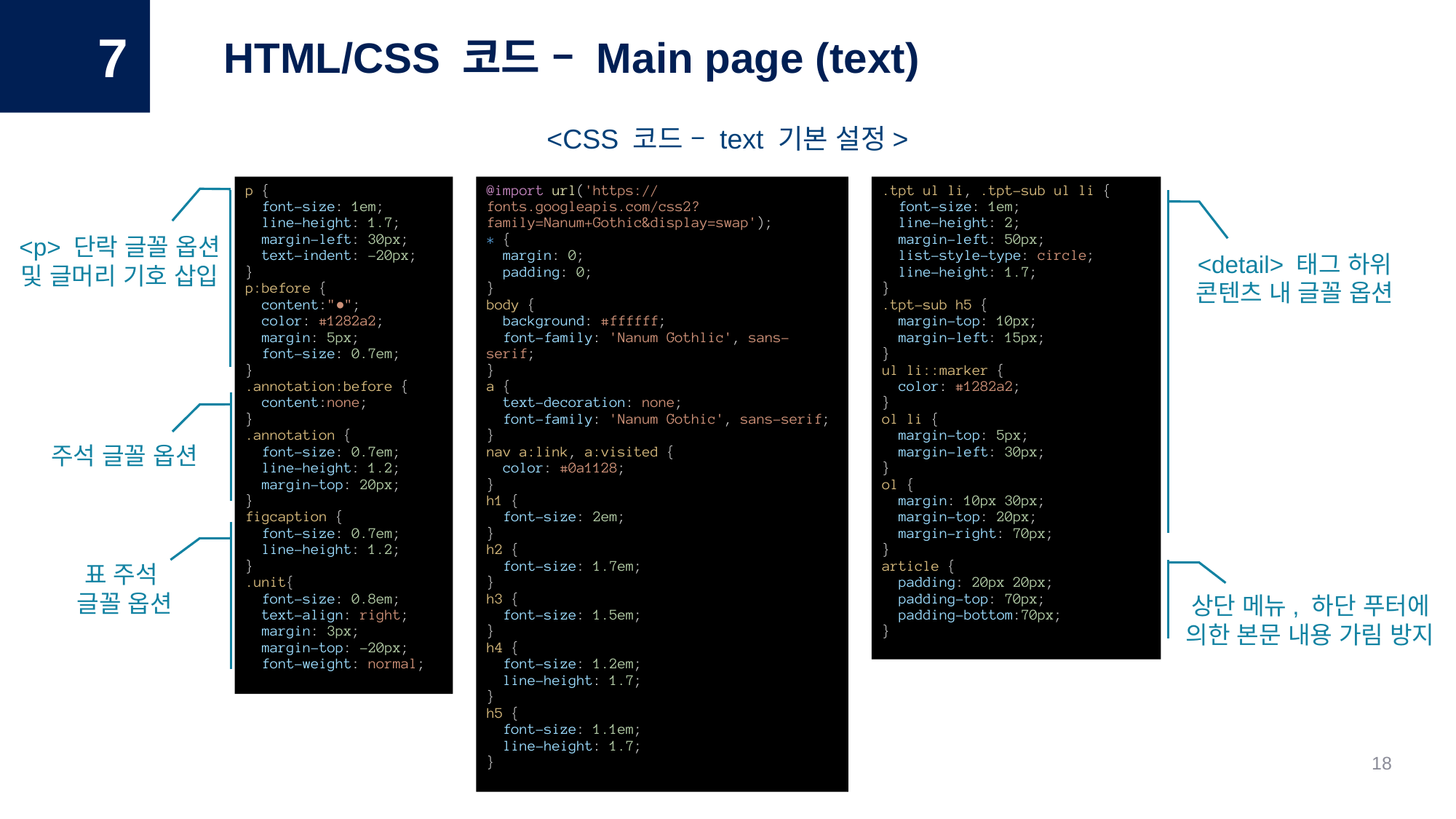

7
HTML/CSS 코드 – Main page (text)
<CSS 코드 – text 기본 설정>
p {
  font-size: 1em;
  line-height: 1.7;
  margin-left: 30px;
  text-indent: -20px;
}
p:before {
  content:"●";
  color: #1282a2;
  margin: 5px;
  font-size: 0.7em;
}
.annotation:before {
  content:none;
}
.annotation {
  font-size: 0.7em;
  line-height: 1.2;
  margin-top: 20px;
}
figcaption {
  font-size: 0.7em;
  line-height: 1.2;
}
.unit{
  font-size: 0.8em;
  text-align: right;
  margin: 3px;
  margin-top: -20px;
  font-weight: normal;

@import url('https://fonts.googleapis.com/css2?family=Nanum+Gothic&display=swap');
* {
  margin: 0;
  padding: 0;
}
body {
  background: #ffffff;
  font-family: 'Nanum Gothlic', sans-serif;
}
a {
  text-decoration: none;
  font-family: 'Nanum Gothic', sans-serif;
}
nav a:link, a:visited {
  color: #0a1128;
}
h1 {
  font-size: 2em;
}
h2 {
  font-size: 1.7em;
}
h3 {
  font-size: 1.5em;
}
h4 {
  font-size: 1.2em;
  line-height: 1.7;
}
h5 {
  font-size: 1.1em;
  line-height: 1.7;
}

.tpt ul li, .tpt-sub ul li {
  font-size: 1em;
  line-height: 2;
  margin-left: 50px;
  list-style-type: circle;
  line-height: 1.7;
}
.tpt-sub h5 {
  margin-top: 10px;
  margin-left: 15px;
}
ul li::marker {
  color: #1282a2;
}
ol li {
  margin-top: 5px;
  margin-left: 30px;
}
ol {
  margin: 10px 30px;
  margin-top: 20px;
  margin-right: 70px;
}
article {
  padding: 20px 20px;
  padding-top: 70px;
  padding-bottom:70px;
}

<p> 단락 글꼴 옵션 및 글머리 기호 삽입
<detail> 태그 하위 콘텐츠 내 글꼴 옵션

주석 글꼴 옵션

표 주석
글꼴 옵션

상단 메뉴, 하단 푸터에 의한 본문 내용 가림 방지
18